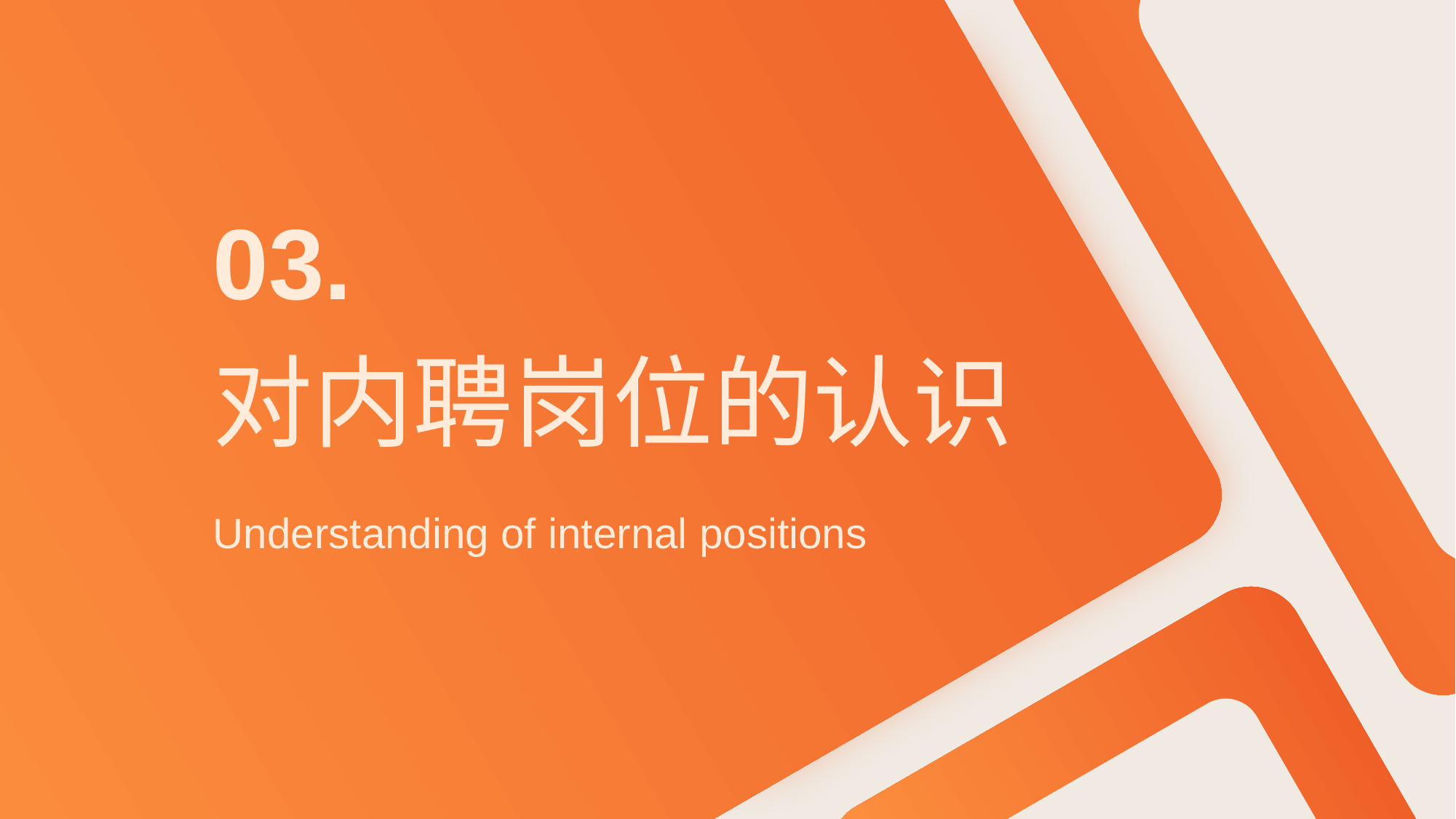

03.
# 对内聘岗位的认识
Understanding of internal positions